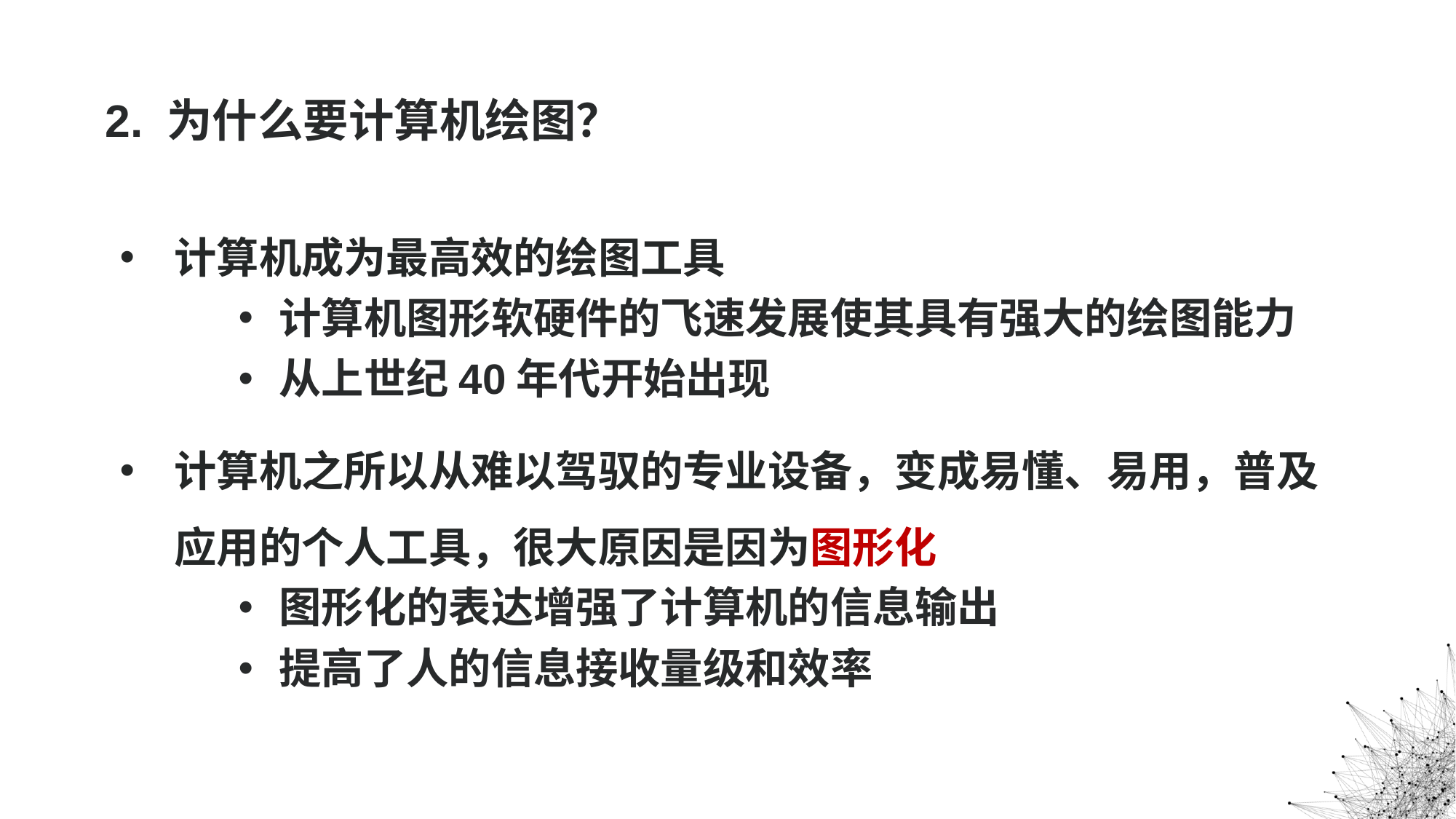

# 2. 为什么要计算机绘图？
计算机成为最高效的绘图工具
计算机图形软硬件的飞速发展使其具有强大的绘图能力
从上世纪40年代开始出现
计算机之所以从难以驾驭的专业设备，变成易懂、易用，普及应用的个人工具，很大原因是因为图形化
图形化的表达增强了计算机的信息输出
提高了人的信息接收量级和效率